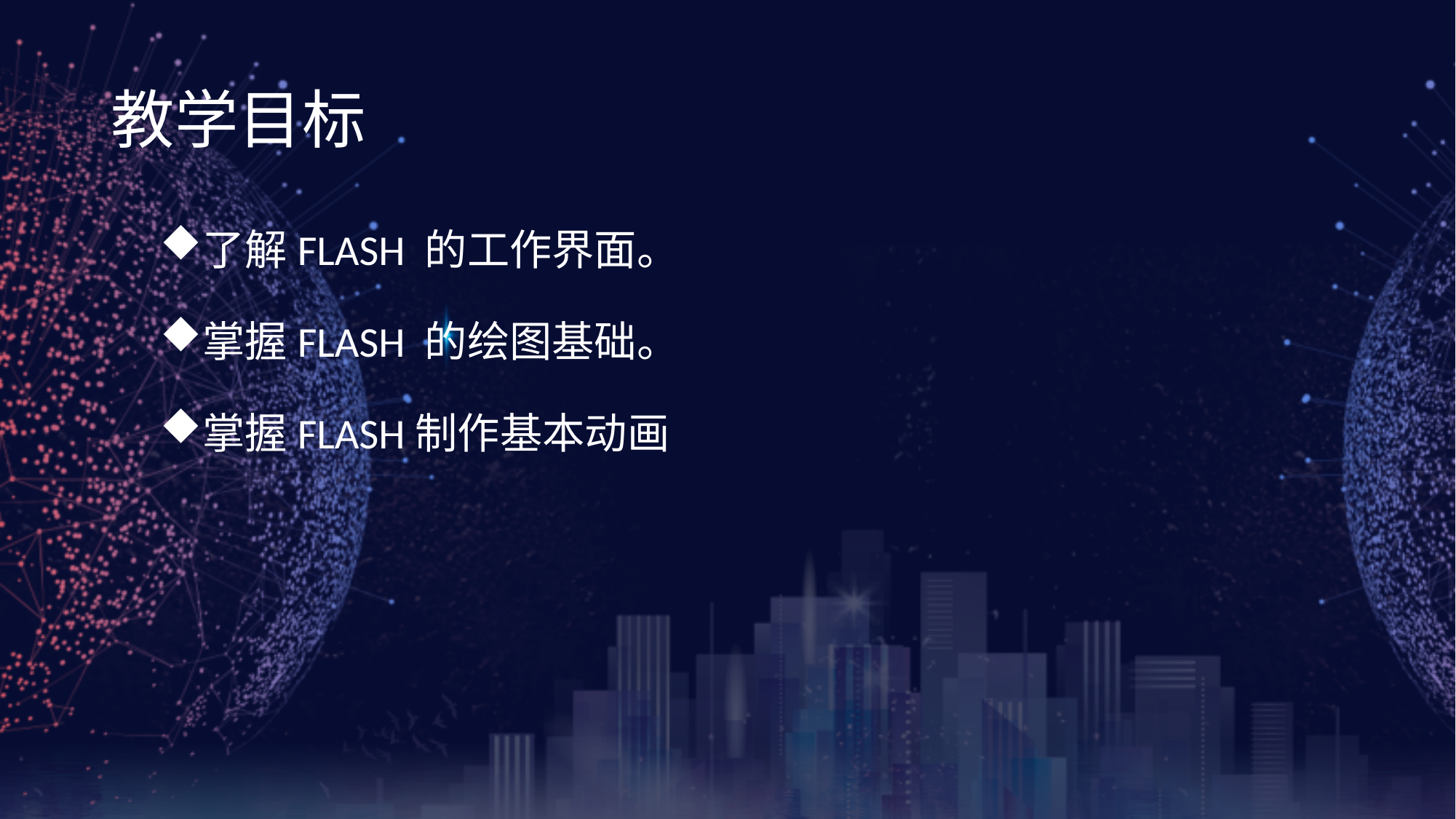

《网页设计与制作案例教程》（第3版）
# 教学目标
了解FLASH 的工作界面。
掌握FLASH 的绘图基础。
掌握FLASH制作基本动画